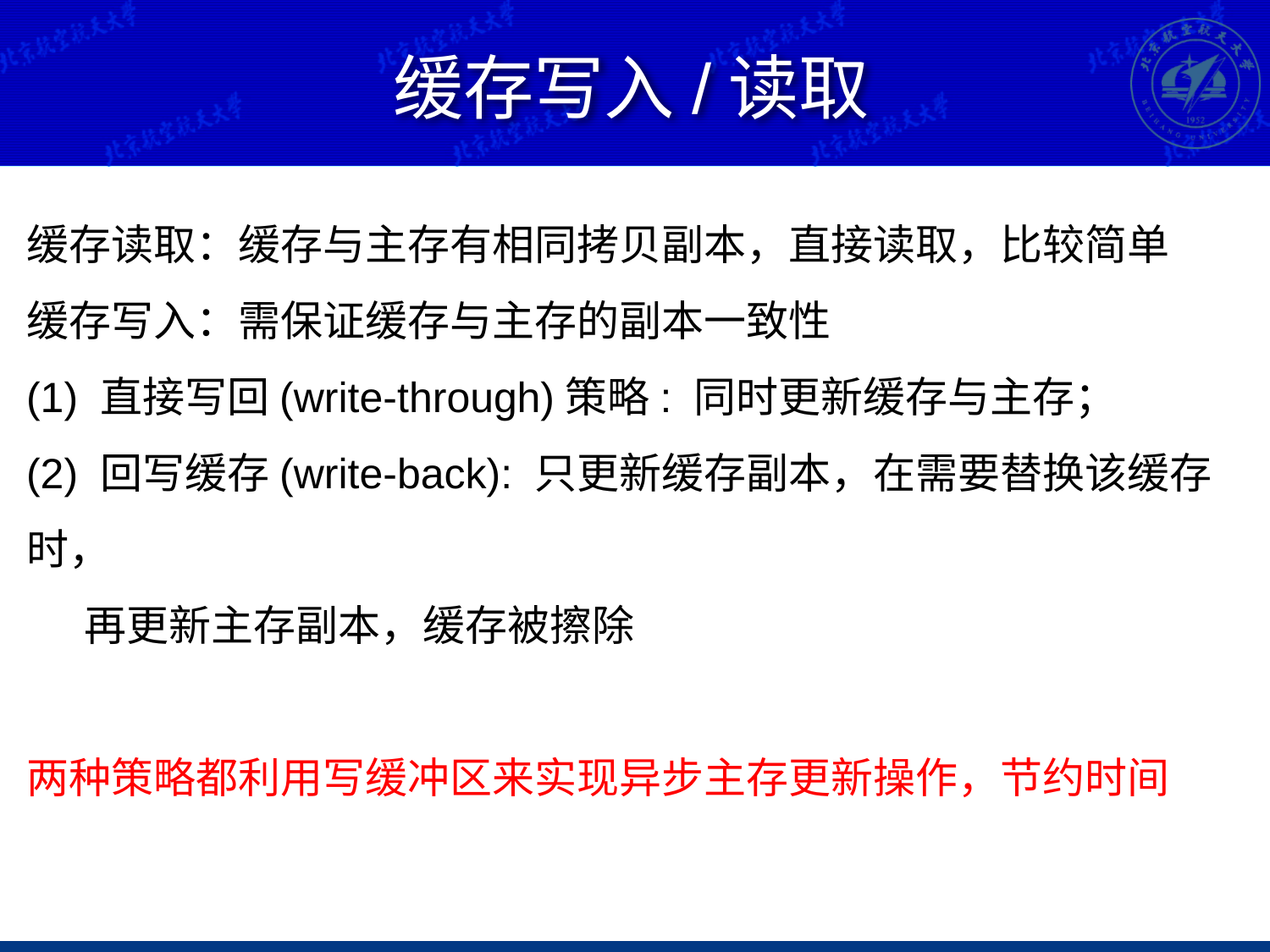

# 缓存写入/读取
缓存读取：缓存与主存有相同拷贝副本，直接读取，比较简单
缓存写入：需保证缓存与主存的副本一致性
(1) 直接写回(write-through)策略: 同时更新缓存与主存；
(2) 回写缓存(write-back): 只更新缓存副本，在需要替换该缓存时，
     再更新主存副本，缓存被擦除

两种策略都利用写缓冲区来实现异步主存更新操作，节约时间